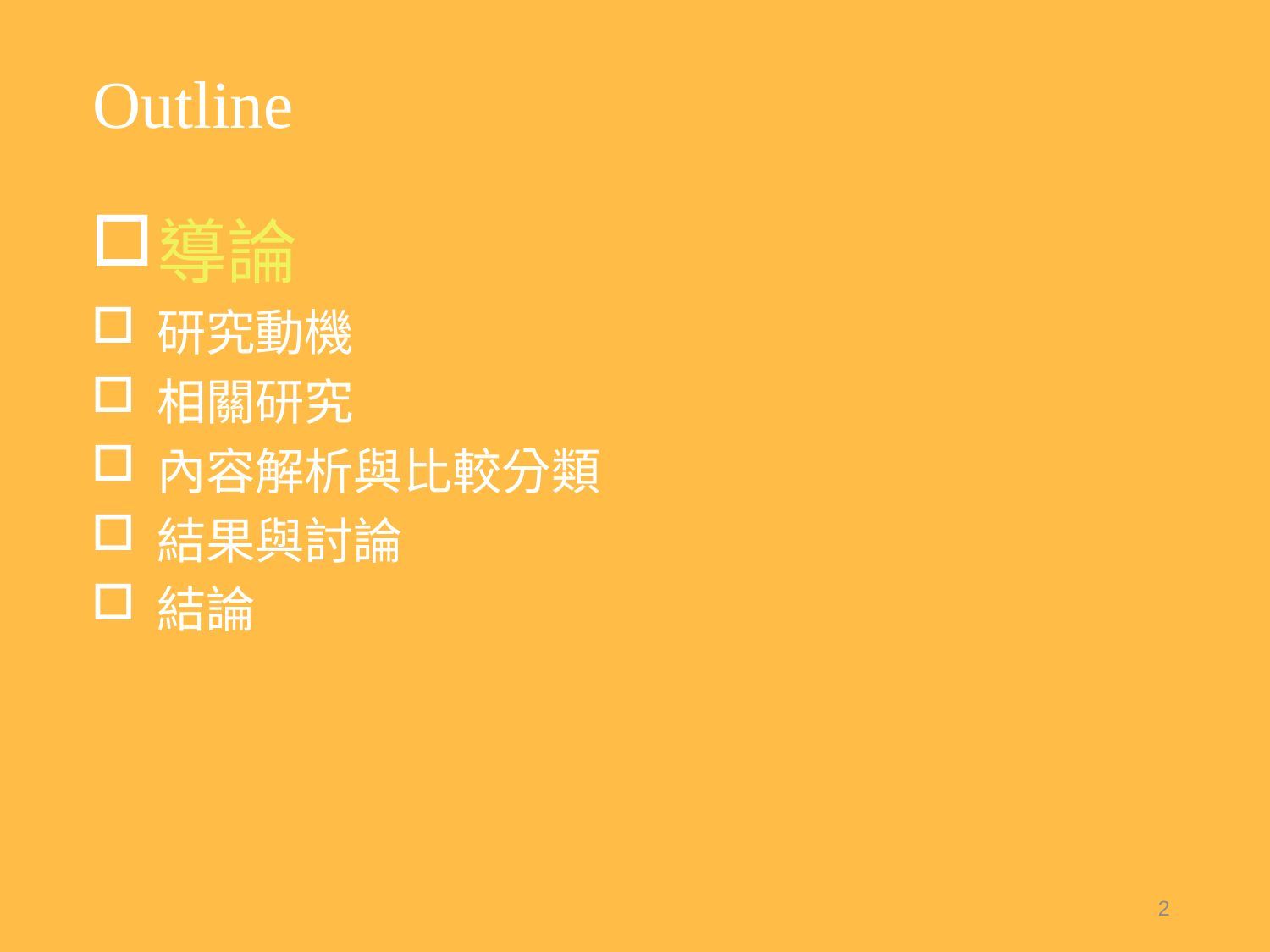

# Outline
導論
研究動機
相關研究
內容解析與比較分類
結果與討論
結論
2